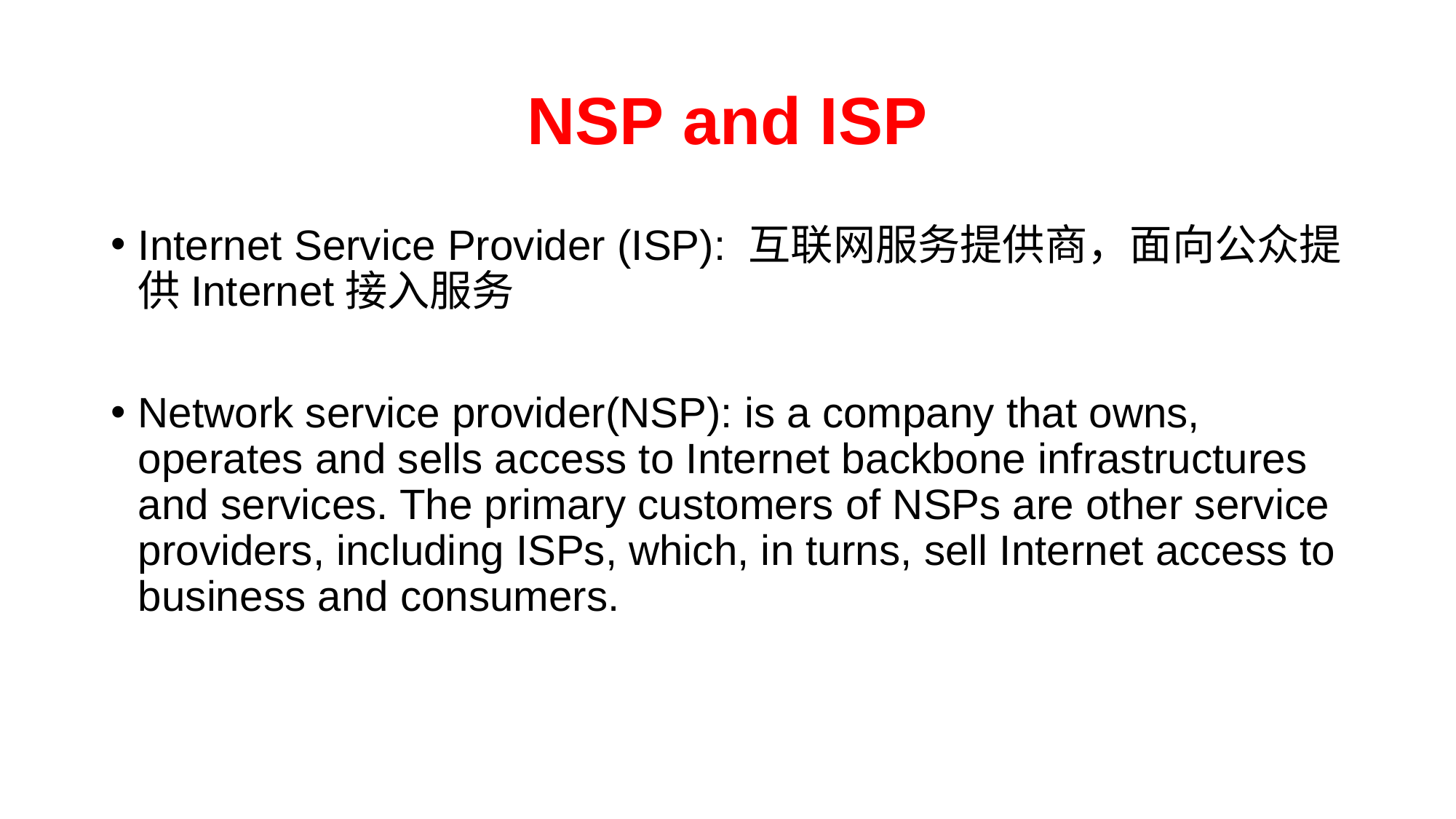

# NSP and ISP
Internet Service Provider (ISP): 互联网服务提供商，面向公众提供Internet接入服务

Network service provider(NSP): is a company that owns, operates and sells access to Internet backbone infrastructures and services. The primary customers of NSPs are other service providers, including ISPs, which, in turns, sell Internet access to business and consumers.